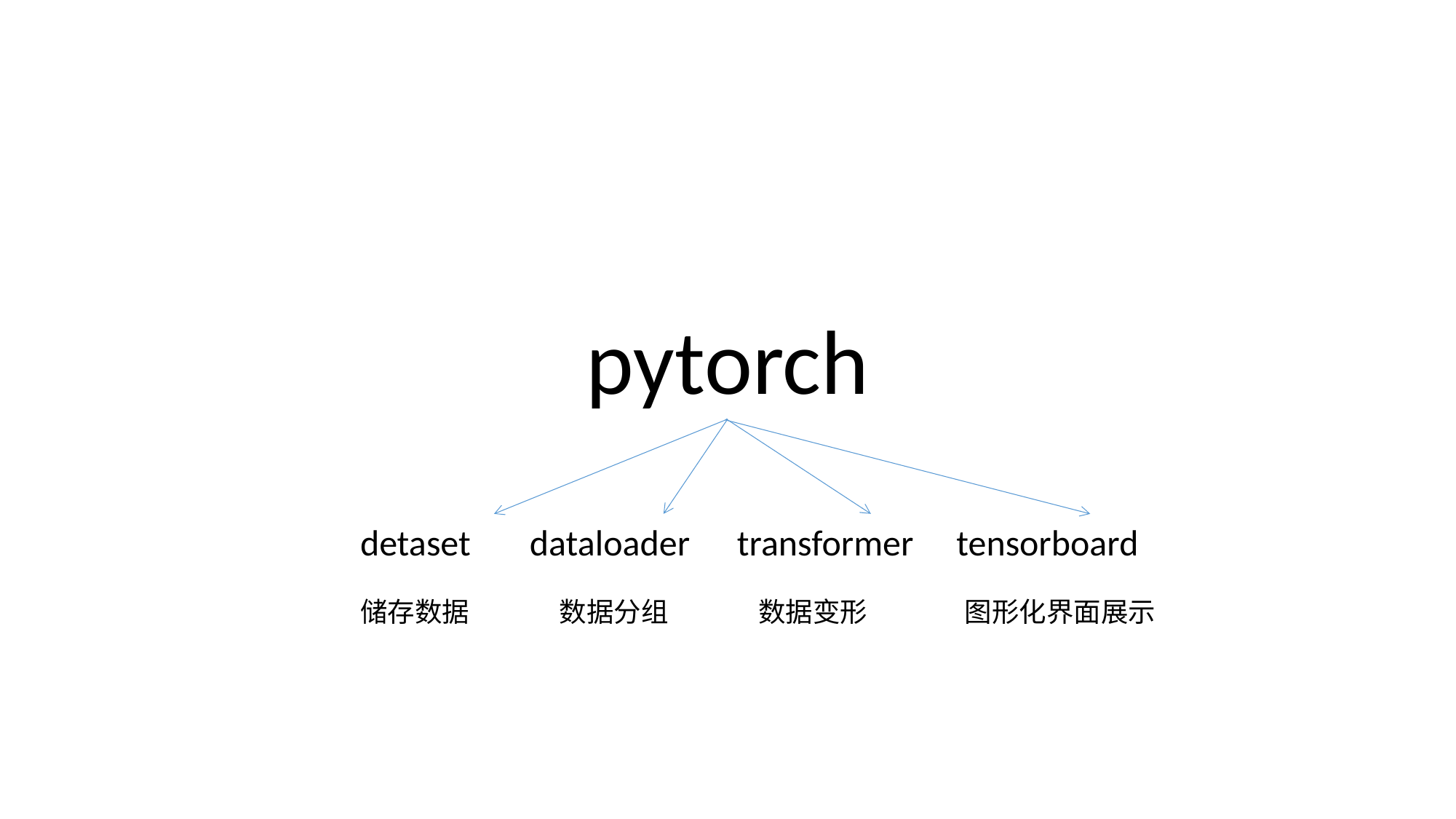

# pytorch
detaset
dataloader
transformer
tensorboard
储存数据
数据分组
数据变形
图形化界面展示